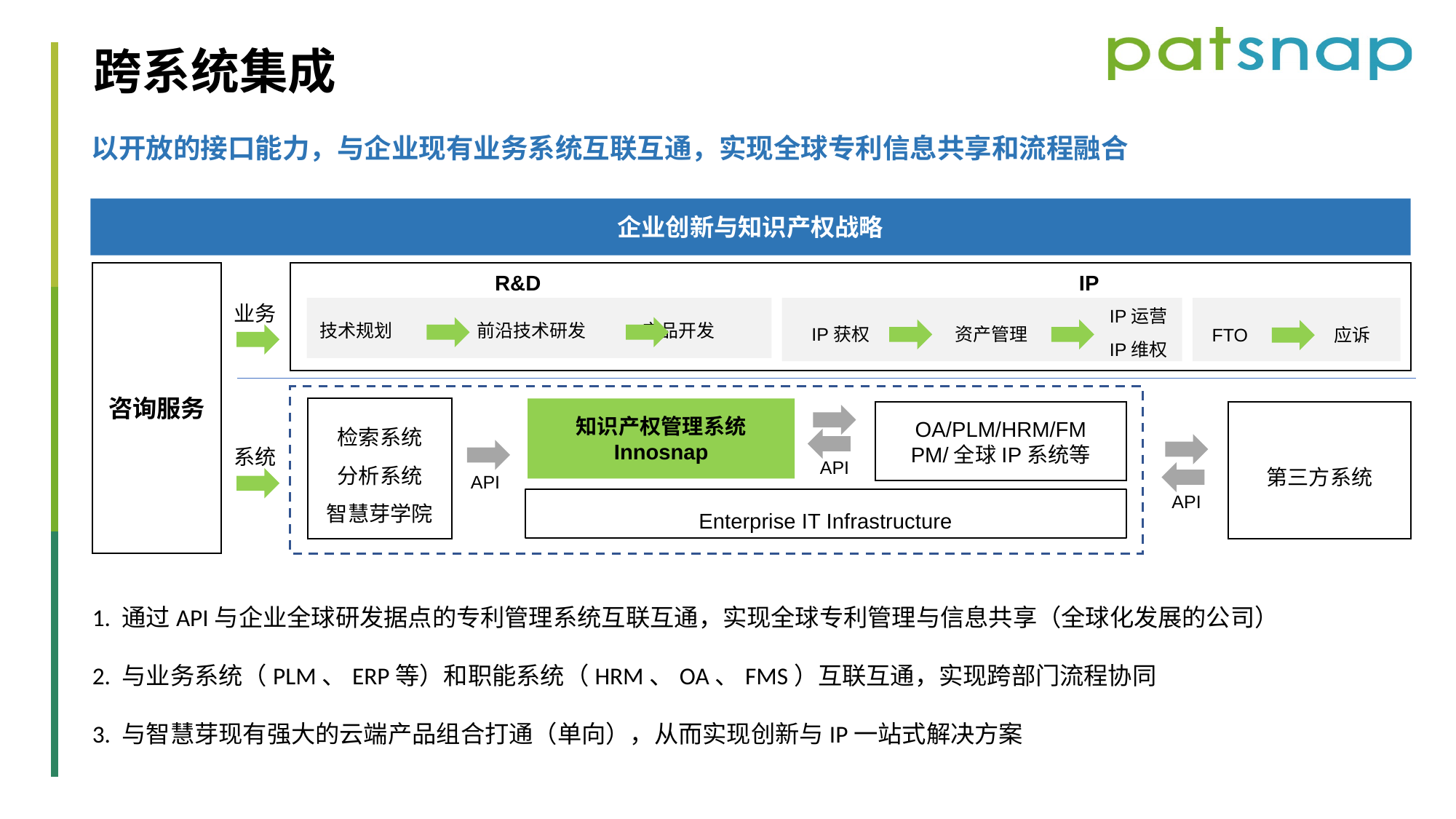

跨系统集成
以开放的接口能力，与企业现有业务系统互联互通，实现全球专利信息共享和流程融合
企业创新与知识产权战略

咨询服务
R&D
IP
业务

IP运营
技术规划                     前沿技术研发              产品开发

IP获权
资产管理
FTO                应诉

IP维权

检索系统
分析系统
智慧芽学院
知识产权管理系统
Innosnap
第三方系统
OA/PLM/HRM/FM
PM/全球IP系统等

系统

API

API

API
Enterprise IT Infrastructure
1. 通过API与企业全球研发据点的专利管理系统互联互通，实现全球专利管理与信息共享（全球化发展的公司）
2. 与业务系统（PLM、ERP等）和职能系统（HRM、OA、FMS）互联互通，实现跨部门流程协同
3. 与智慧芽现有强大的云端产品组合打通（单向），从而实现创新与IP一站式解决方案